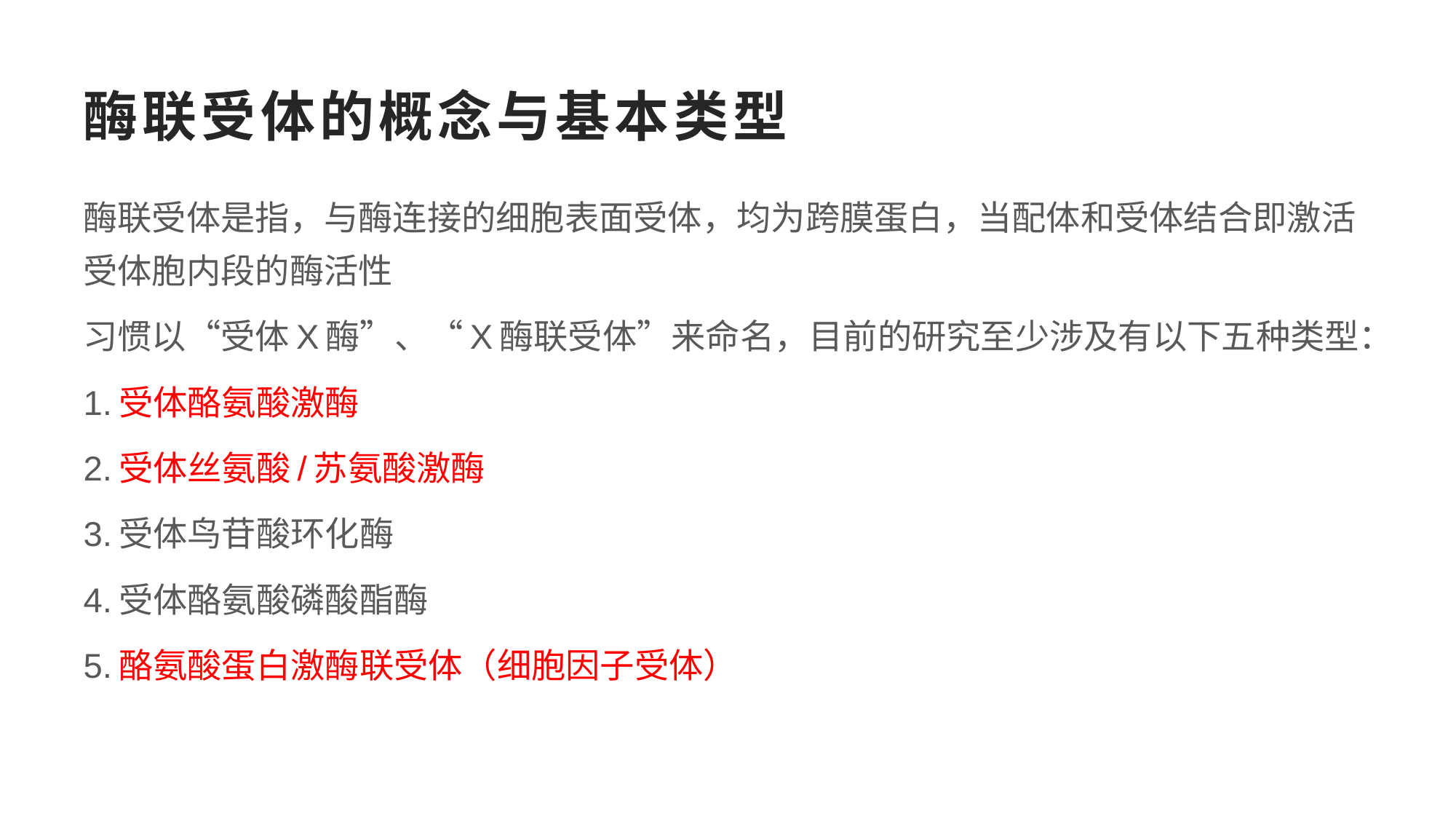

# 酶联受体的概念与基本类型
酶联受体是指，与酶连接的细胞表面受体，均为跨膜蛋白，当配体和受体结合即激活受体胞内段的酶活性
习惯以“受体X酶”、“X酶联受体”来命名，目前的研究至少涉及有以下五种类型：
1.受体酪氨酸激酶
2.受体丝氨酸/苏氨酸激酶
3.受体鸟苷酸环化酶
4.受体酪氨酸磷酸酯酶
5.酪氨酸蛋白激酶联受体（细胞因子受体）